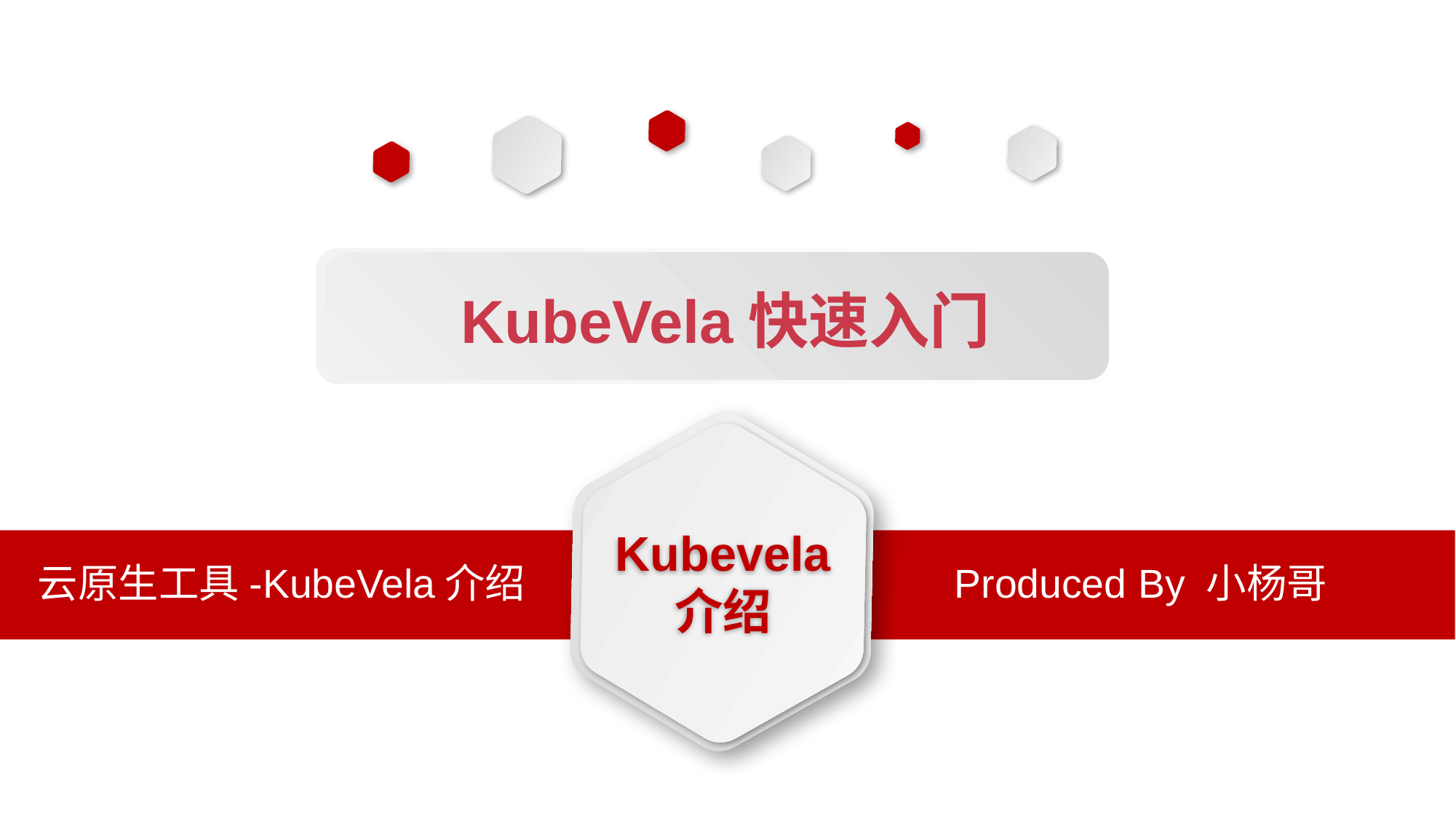

KubeVela快速入门

Kubevela
介绍
云原生工具-KubeVela介绍
Produced By 小杨哥